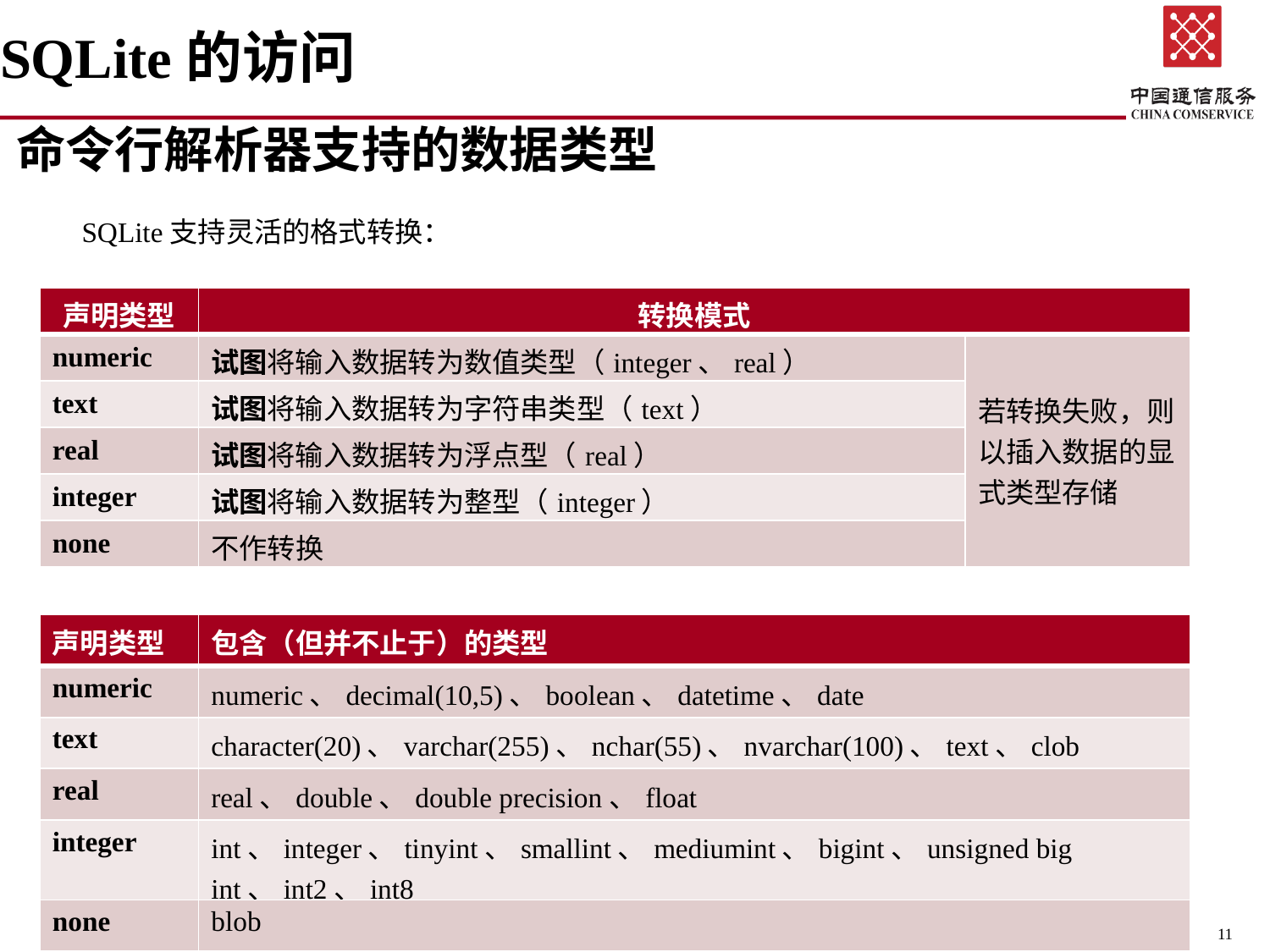

# SQLite的访问
命令行解析器支持的数据类型

SQLite支持灵活的格式转换：
| 声明类型 | 转换模式 |  |
| --- | --- | --- |
| numeric | 试图将输入数据转为数值类型（integer、real） | 若转换失败，则以插入数据的显式类型存储 |
| text | 试图将输入数据转为字符串类型（text） |  |
| real | 试图将输入数据转为浮点型（real） |  |
| integer | 试图将输入数据转为整型（integer） |  |
| none | 不作转换 |  |
| 声明类型 | 包含（但并不止于）的类型 |
| --- | --- |
| numeric | numeric、decimal(10,5)、boolean、datetime、date |
| text | character(20)、varchar(255)、nchar(55)、nvarchar(100)、text、clob |
| real | real、double、double precision、float |
| integer | int、integer、tinyint、smallint、mediumint、bigint、unsigned big int、int2、int8 |
| none | blob |